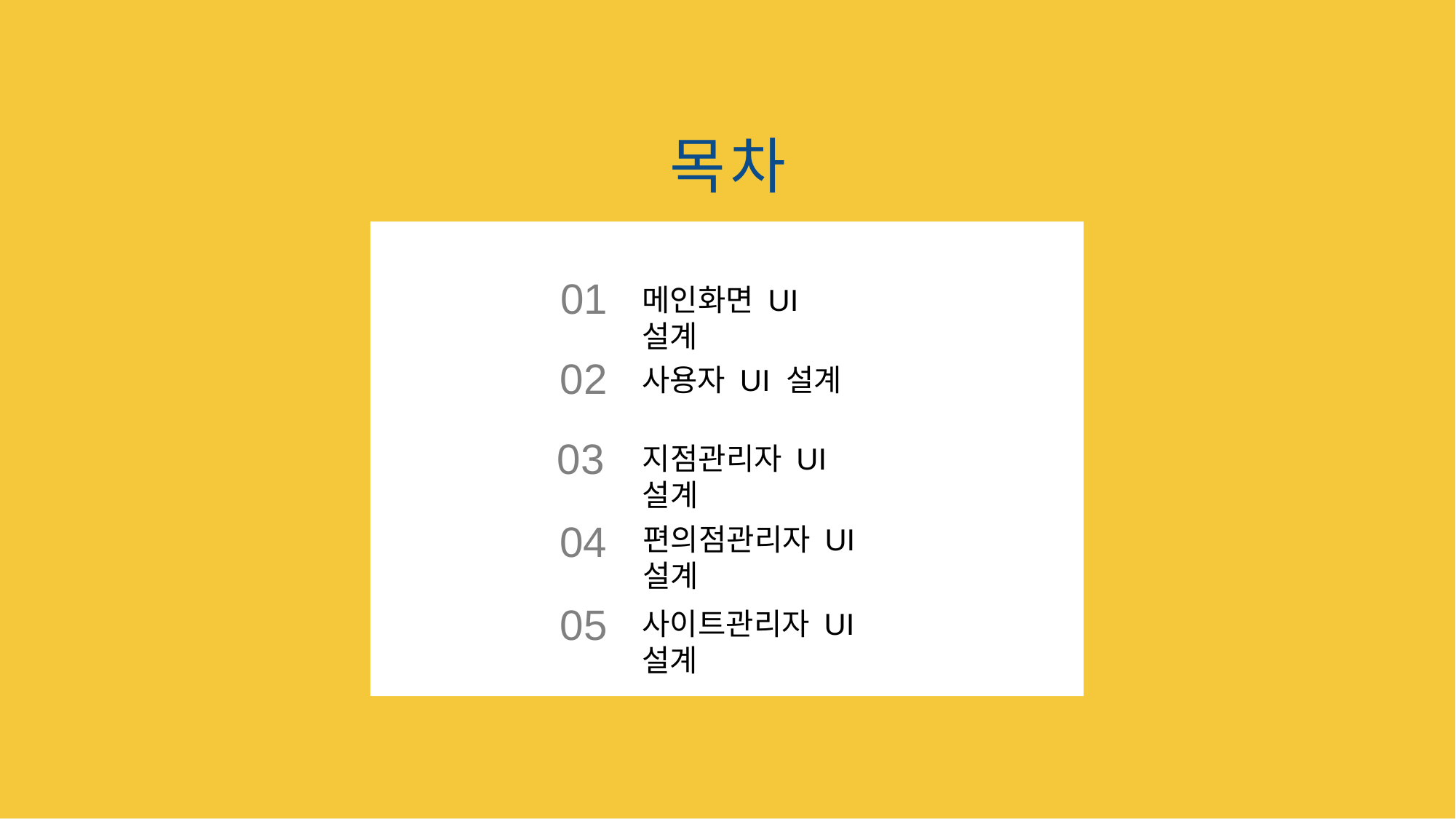

목차

01
메인화면 UI 설계
02
사용자 UI 설계
03
지점관리자 UI 설계
04
편의점관리자 UI 설계
05
사이트관리자 UI 설계